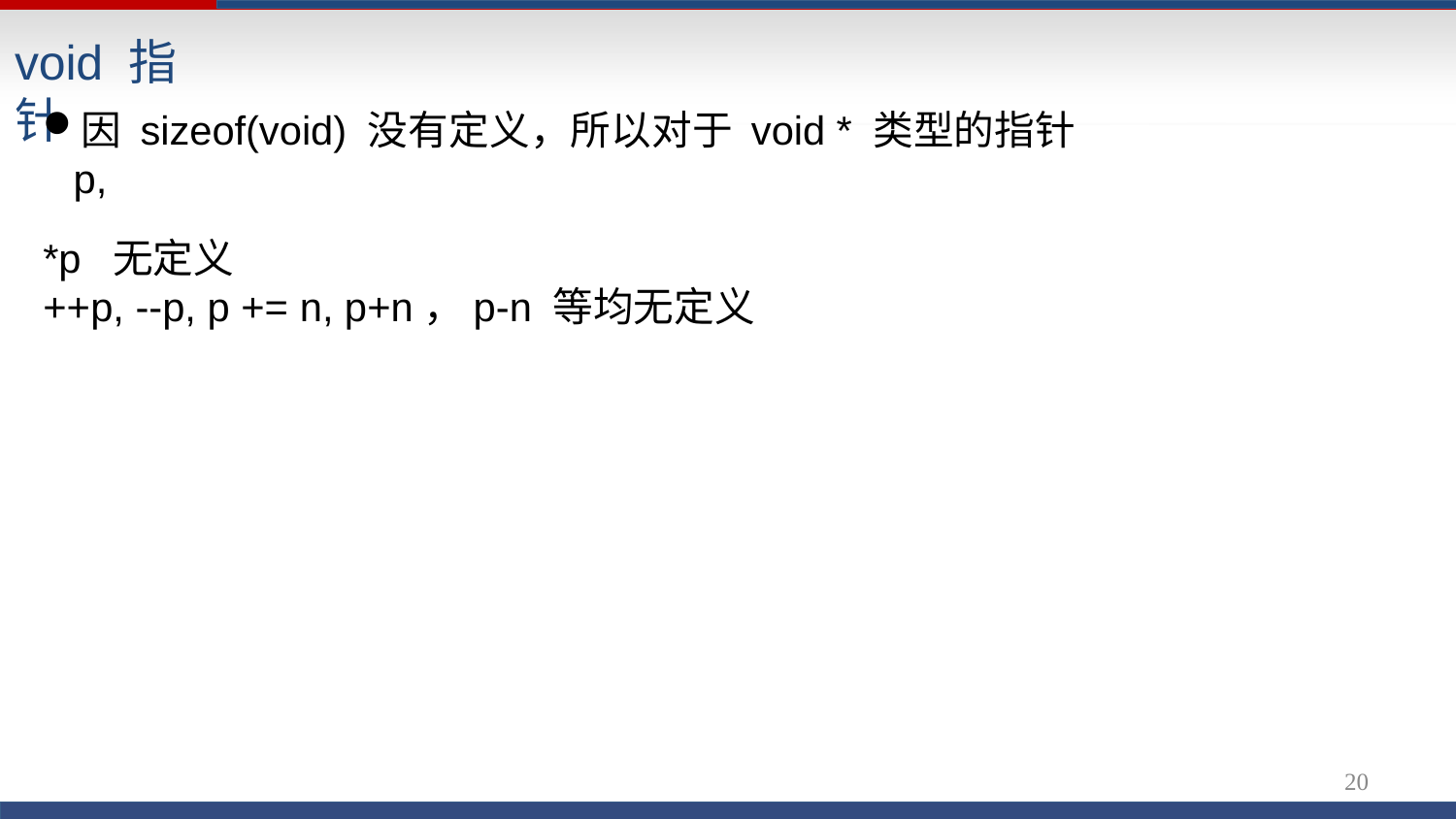

# void 指针
因 sizeof(void) 没有定义，所以对于 void * 类型的指针p,

*p	无定义
++p, --p, p += n, p+n，p-n 等均无定义
20